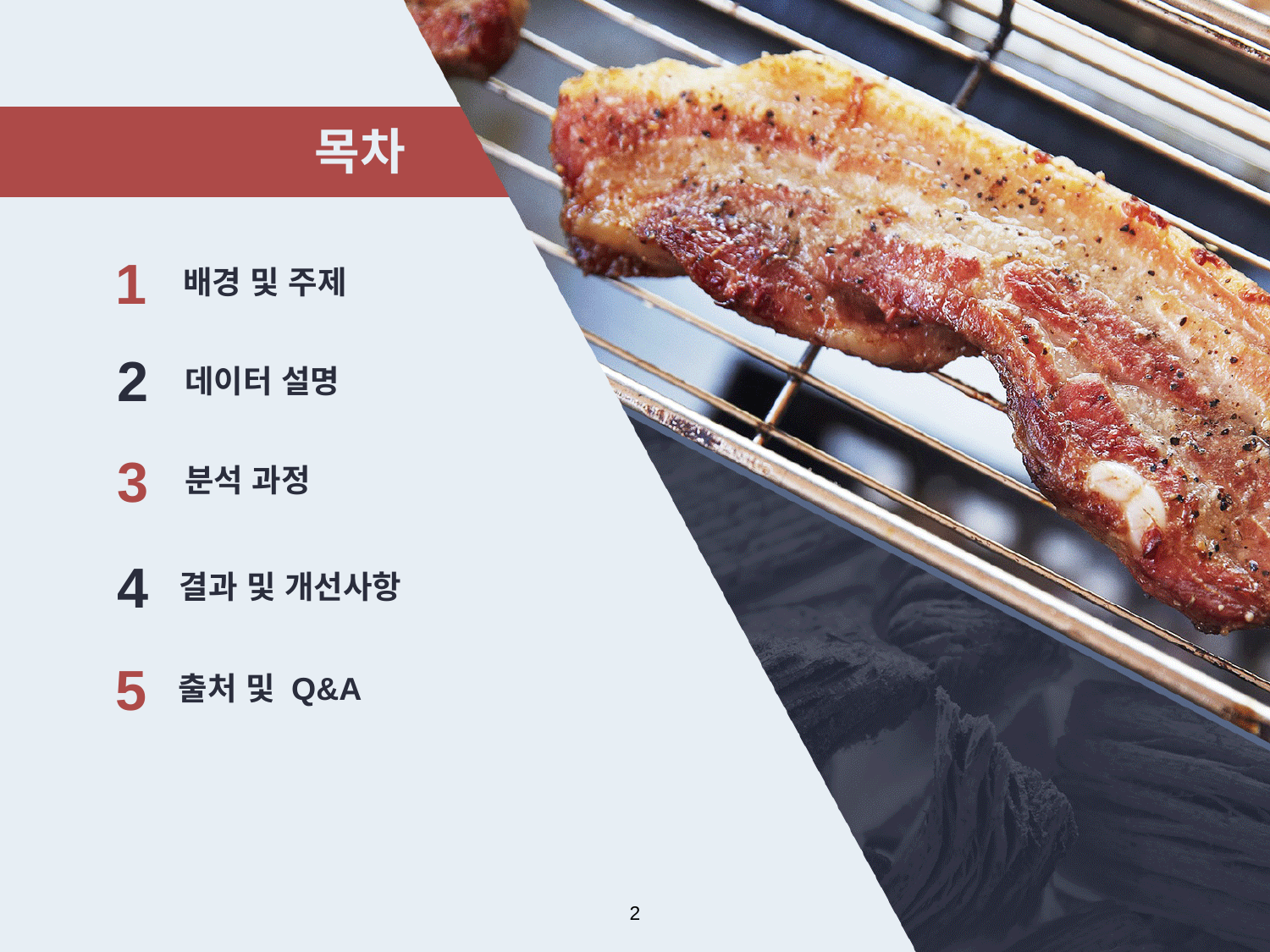

목차
1
배경 및 주제
2
데이터 설명
3
분석 과정
4
결과 및 개선사항
5
출처 및 Q&A
2